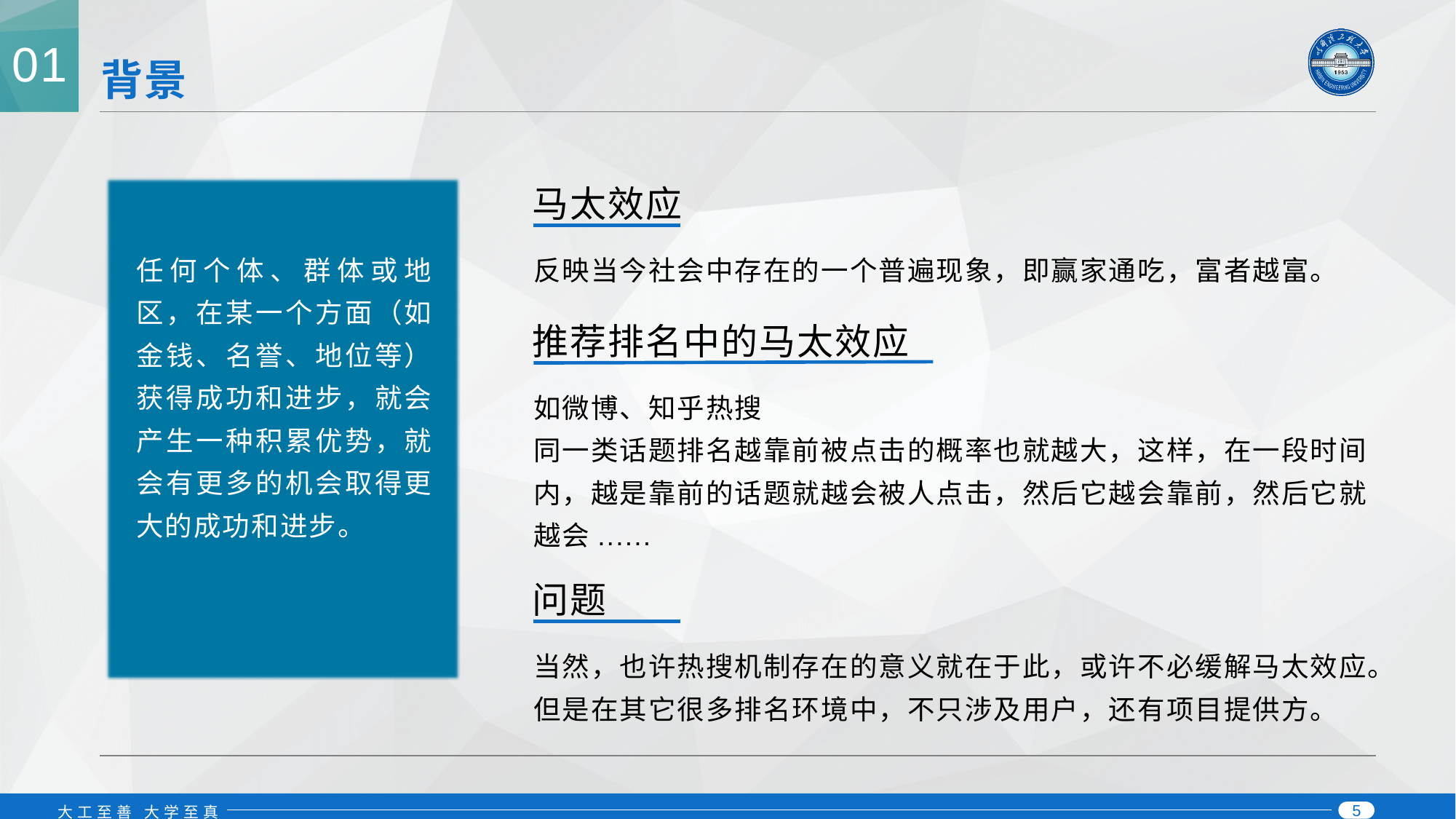

01
# 背景
马太效应
反映当今社会中存在的一个普遍现象，即赢家通吃，富者越富。

任何个体、群体或地区，在某一个方面（如金钱、名誉、地位等）获得成功和进步，就会产生一种积累优势，就会有更多的机会取得更大的成功和进步。
推荐排名中的马太效应
如微博、知乎热搜
同一类话题排名越靠前被点击的概率也就越大，这样，在一段时间内，越是靠前的话题就越会被人点击，然后它越会靠前，然后它就越会......
问题
当然，也许热搜机制存在的意义就在于此，或许不必缓解马太效应。但是在其它很多排名环境中，不只涉及用户，还有项目提供方。